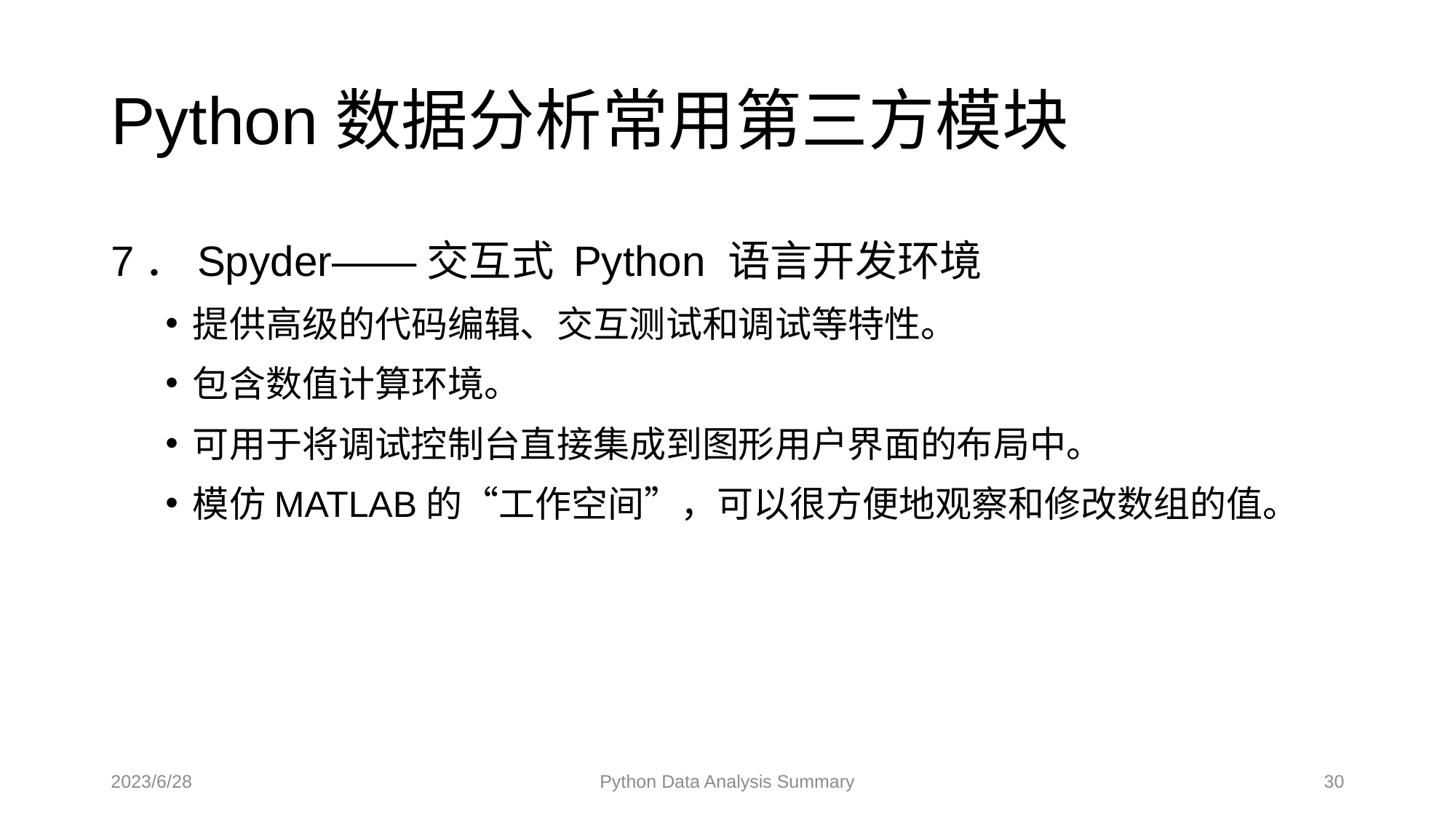

# Python数据分析常用第三方模块
7．Spyder——交互式 Python 语言开发环境
提供高级的代码编辑、交互测试和调试等特性。
包含数值计算环境。
可用于将调试控制台直接集成到图形用户界面的布局中。
模仿MATLAB的“工作空间”，可以很方便地观察和修改数组的值。

2023/6/28
Python Data Analysis Summary
30